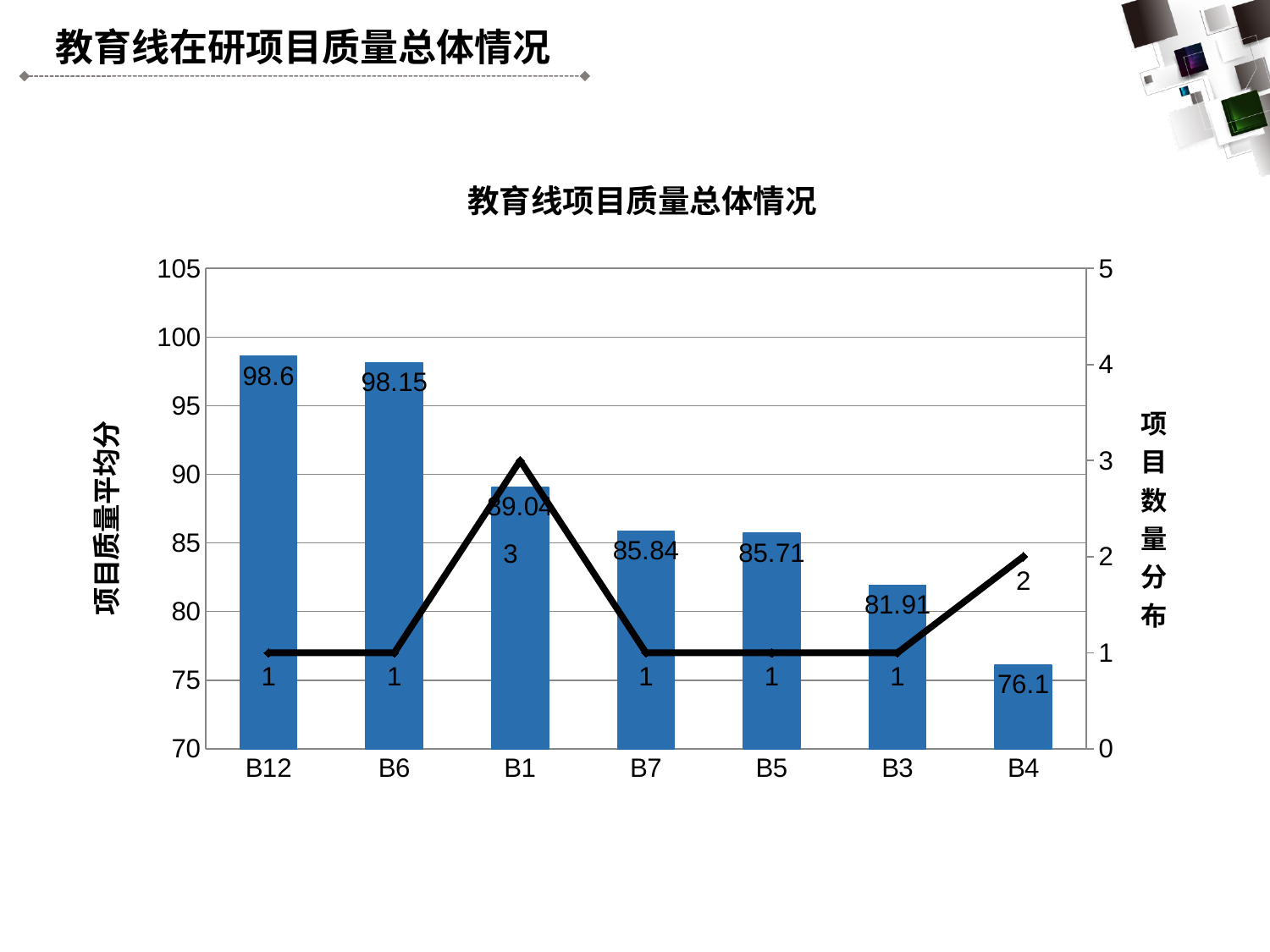

教育线在研项目质量总体情况

### Chart: 教育线项目质量总体情况

| Category | 项目质量平均分 | 项目数量分布 |
|---|---|---|
| B12 | 98.6 | 1.0 |
| B6 | 98.15 | 1.0 |
| B1 | 89.04 | 3.0 |
| B7 | 85.84 | 1.0 |
| B5 | 85.71 | 1.0 |
| B3 | 81.91 | 1.0 |
| B4 | 76.1 | 2.0 |